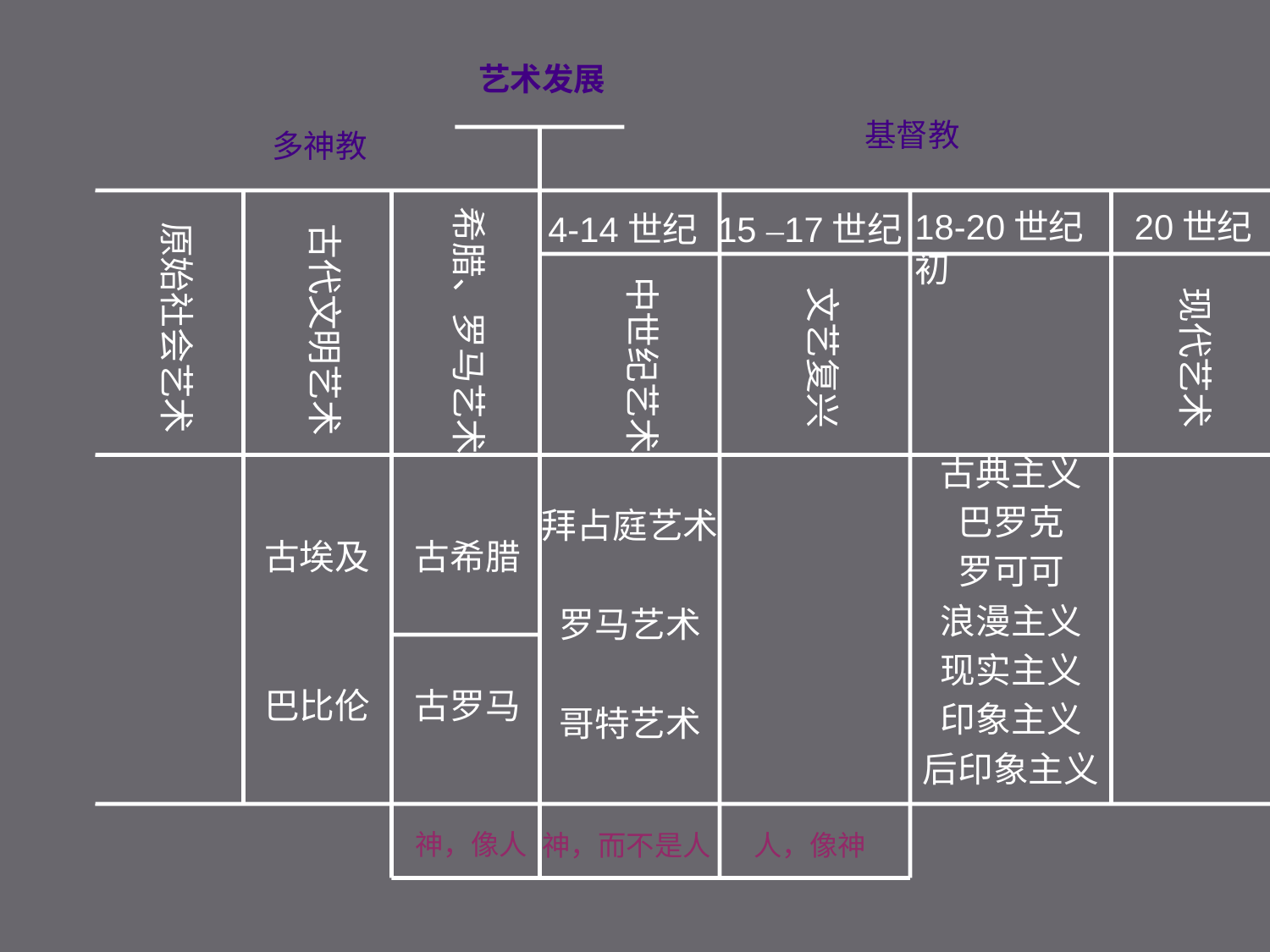

艺术发展
基督教
多神教

希腊、罗马艺术
18-20世纪初
20世纪
4-14世纪
15 –17世纪
原始社会艺术
古代文明艺术

中世纪艺术
文艺复兴
现代艺术
古典主义
巴罗克
罗可可
浪漫主义
现实主义
印象主义
后印象主义

拜占庭艺术

罗马艺术

哥特艺术
古埃及

巴比伦
古希腊

古罗马

神，像人
人，像神
神，而不是人